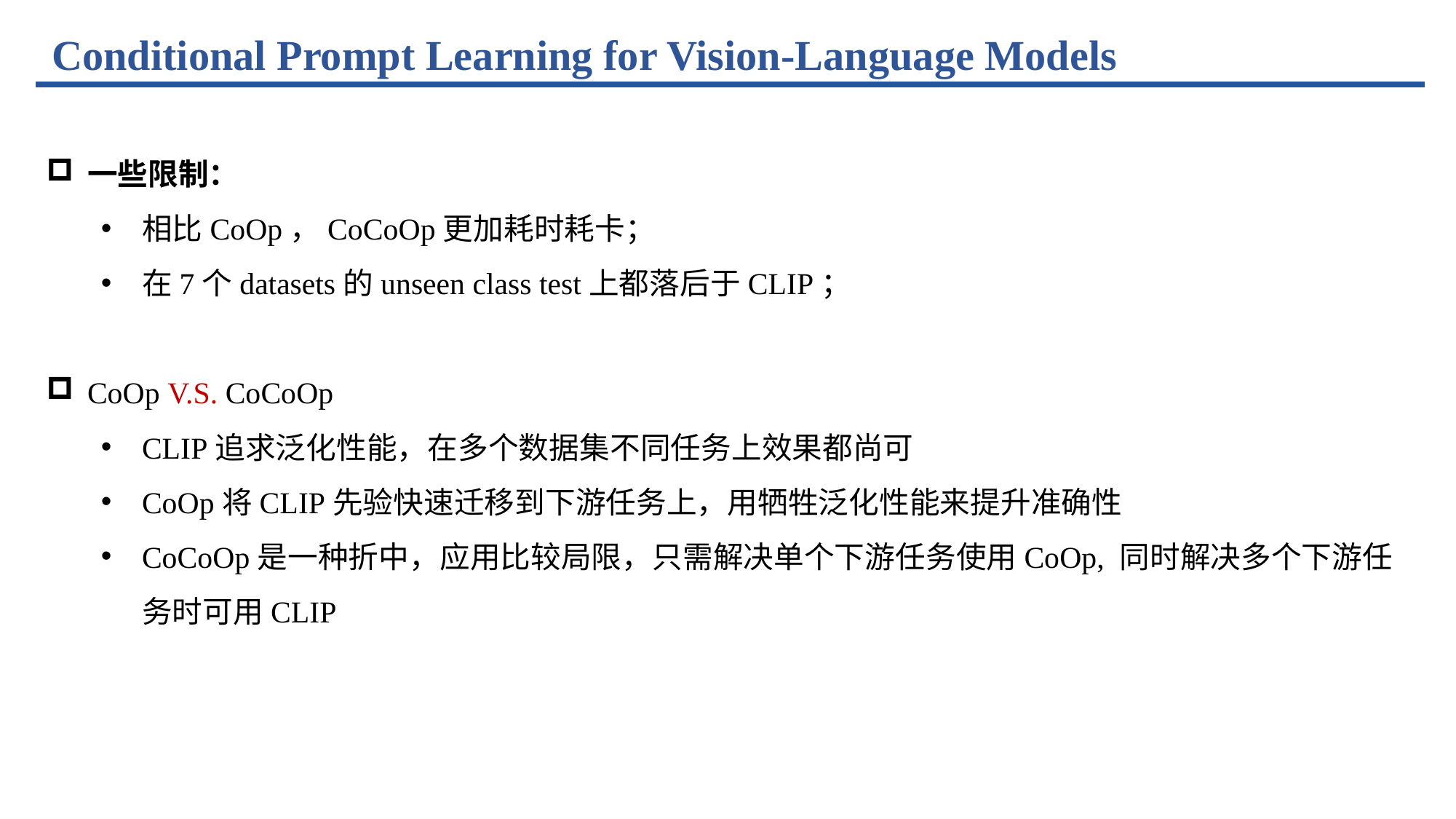

Conditional Prompt Learning for Vision-Language Models
一些限制：
相比CoOp，CoCoOp更加耗时耗卡；
在7个datasets的unseen class test上都落后于CLIP；

CoOp V.S. CoCoOp
CLIP追求泛化性能，在多个数据集不同任务上效果都尚可
CoOp将CLIP先验快速迁移到下游任务上，用牺牲泛化性能来提升准确性
CoCoOp是一种折中，应用比较局限，只需解决单个下游任务使用CoOp, 同时解决多个下游任务时可用CLIP